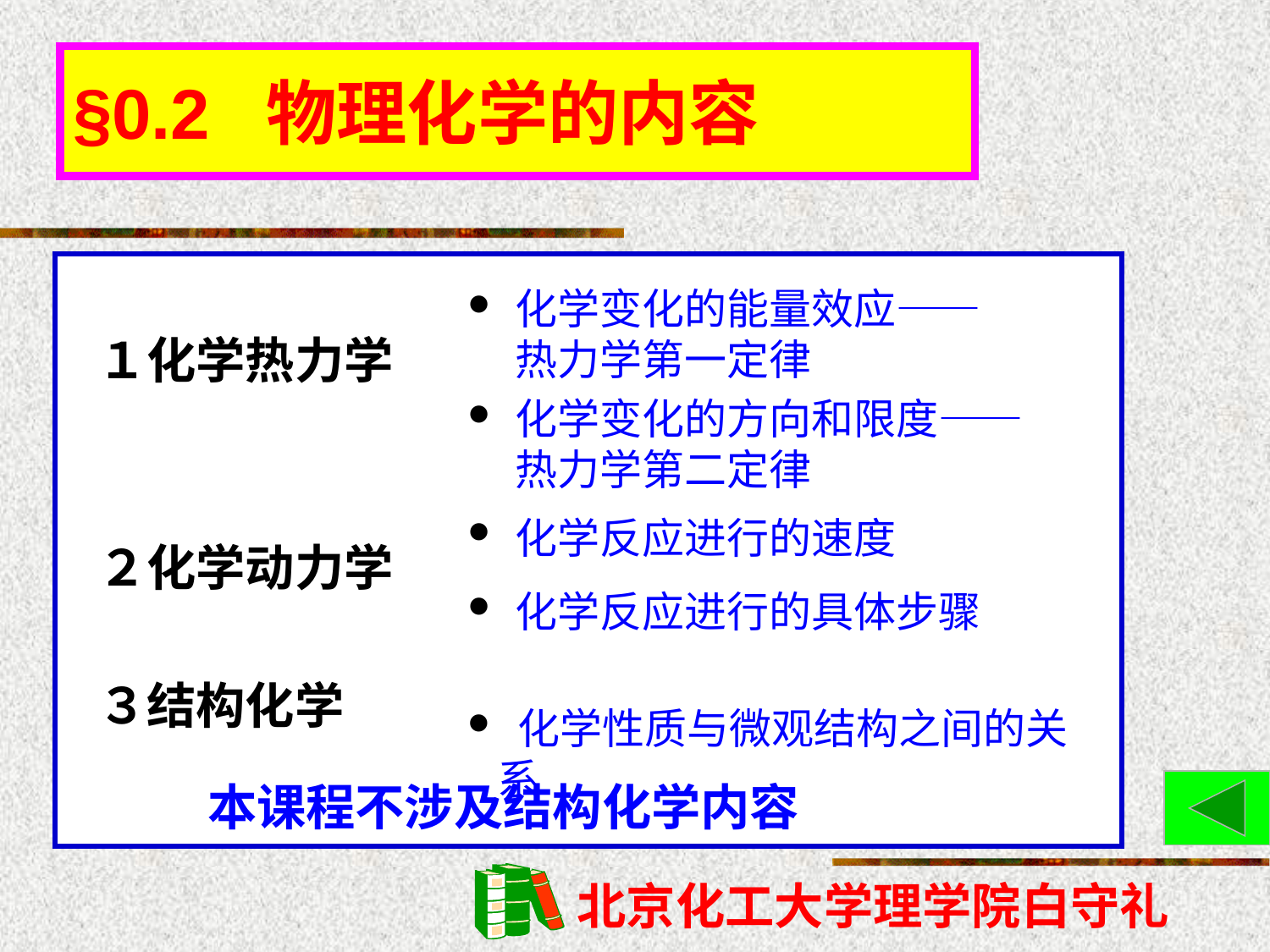

# §0.2  物理化学的内容

１化学热力学

２化学动力学

３结构化学
化学变化的能量效应—— 　热力学第一定律
化学变化的方向和限度—— 热力学第二定律
化学反应进行的速度
化学反应进行的具体步骤
 化学性质与微观结构之间的关系
本课程不涉及结构化学内容